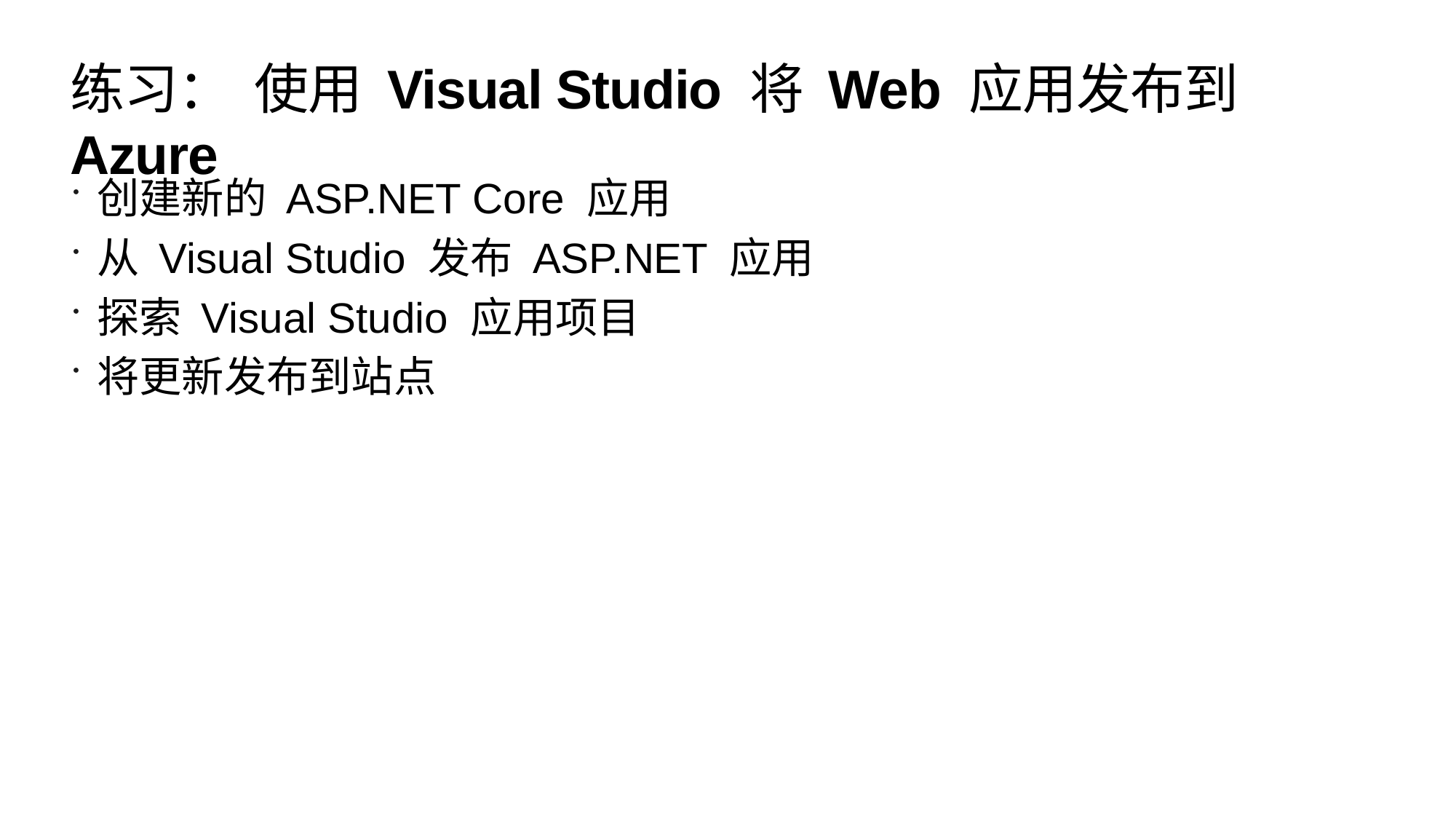

# 练习：  使用 Visual Studio 将 Web 应用发布到 Azure
创建新的 ASP.NET Core 应用
从 Visual Studio 发布 ASP.NET 应用
探索 Visual Studio 应用项目
将更新发布到站点